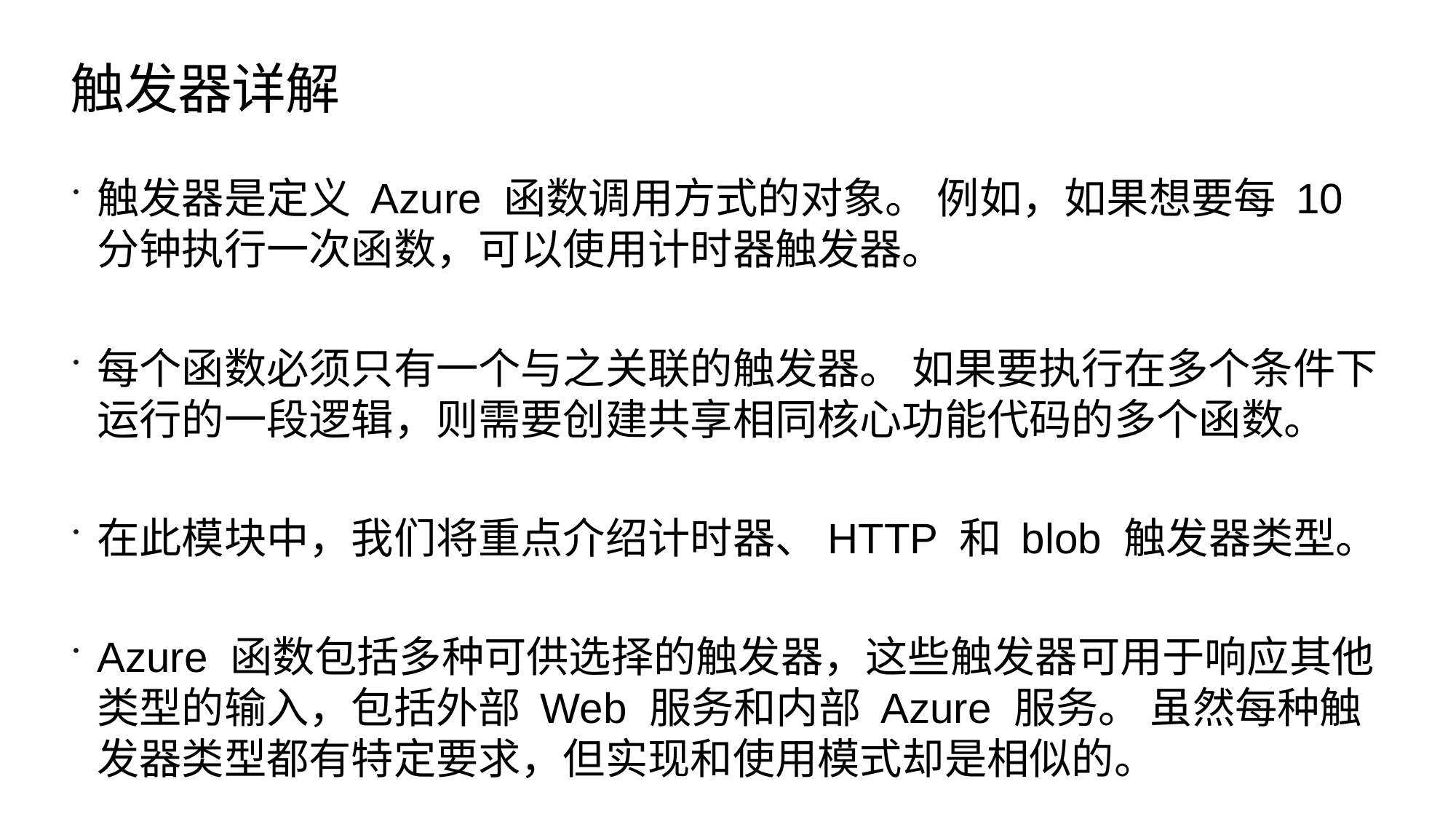

# 触发器详解
触发器是定义 Azure 函数调用方式的对象。 例如，如果想要每 10 分钟执行一次函数，可以使用计时器触发器。

每个函数必须只有一个与之关联的触发器。 如果要执行在多个条件下运行的一段逻辑，则需要创建共享相同核心功能代码的多个函数。

在此模块中，我们将重点介绍计时器、HTTP 和 blob 触发器类型。

Azure 函数包括多种可供选择的触发器，这些触发器可用于响应其他类型的输入，包括外部 Web 服务和内部 Azure 服务。 虽然每种触发器类型都有特定要求，但实现和使用模式却是相似的。